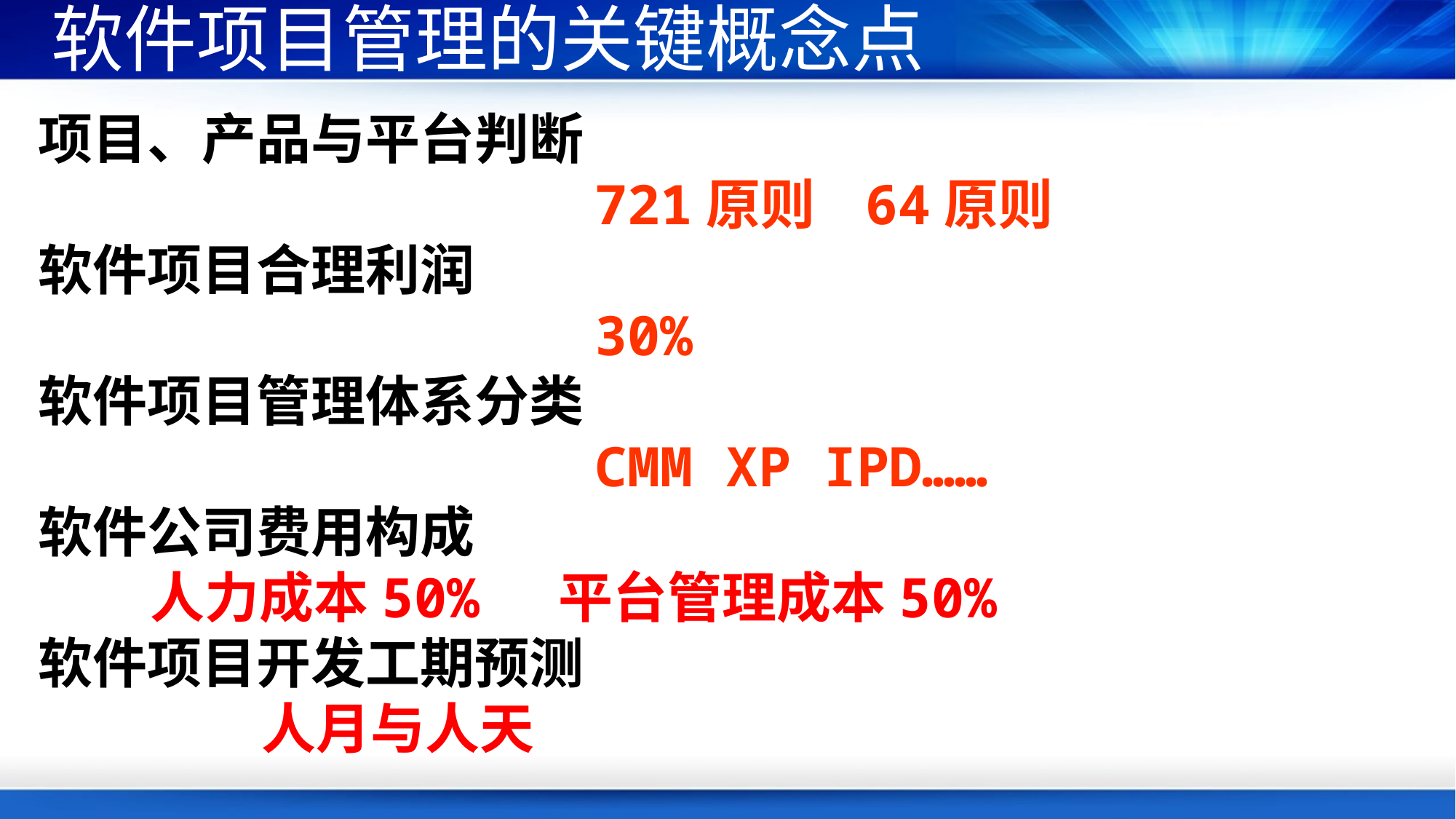

软件项目管理的关键概念点
项目、产品与平台判断
                 721原则   64原则
软件项目合理利润
                 30%
软件项目管理体系分类
                 CMM XP IPD……
软件公司费用构成
        人力成本50%  平台管理成本50%
软件项目开发工期预测
                 人月与人天